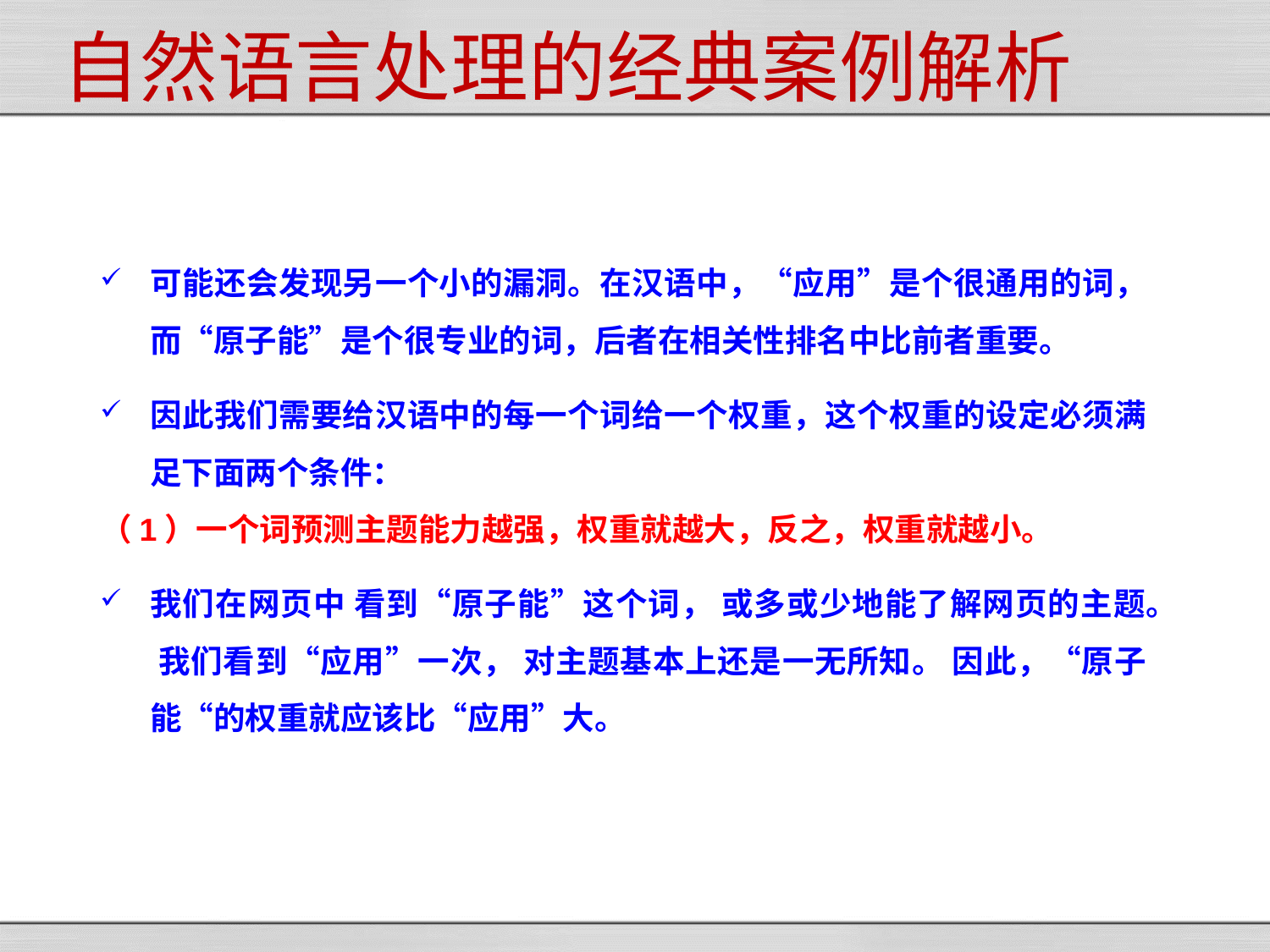

自然语言处理的经典案例解析
可能还会发现另一个小的漏洞。在汉语中，“应用”是个很通用的词，而“原子能”是个很专业的词，后者在相关性排名中比前者重要。
因此我们需要给汉语中的每一个词给一个权重，这个权重的设定必须满足下面两个条件：
（1）一个词预测主题能力越强，权重就越大，反之，权重就越小。
我们在网页中 看到“原子能”这个词， 或多或少地能了解网页的主题。 我们看到“应用”一次， 对主题基本上还是一无所知。 因此，“原子能“的权重就应该比“应用”大。